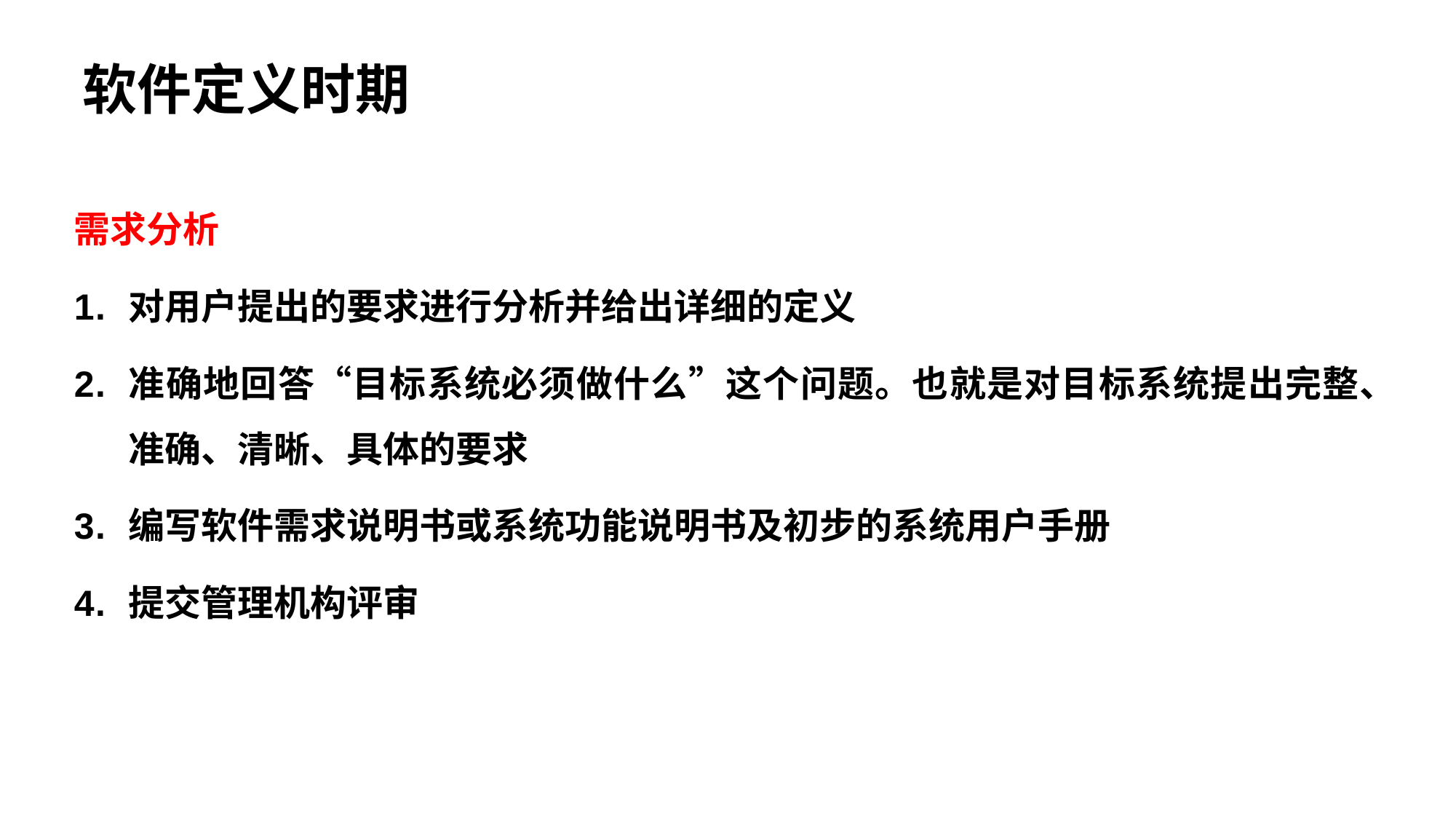

软件定义时期
需求分析
对用户提出的要求进行分析并给出详细的定义
准确地回答“目标系统必须做什么”这个问题。也就是对目标系统提出完整、准确、清晰、具体的要求
编写软件需求说明书或系统功能说明书及初步的系统用户手册
提交管理机构评审